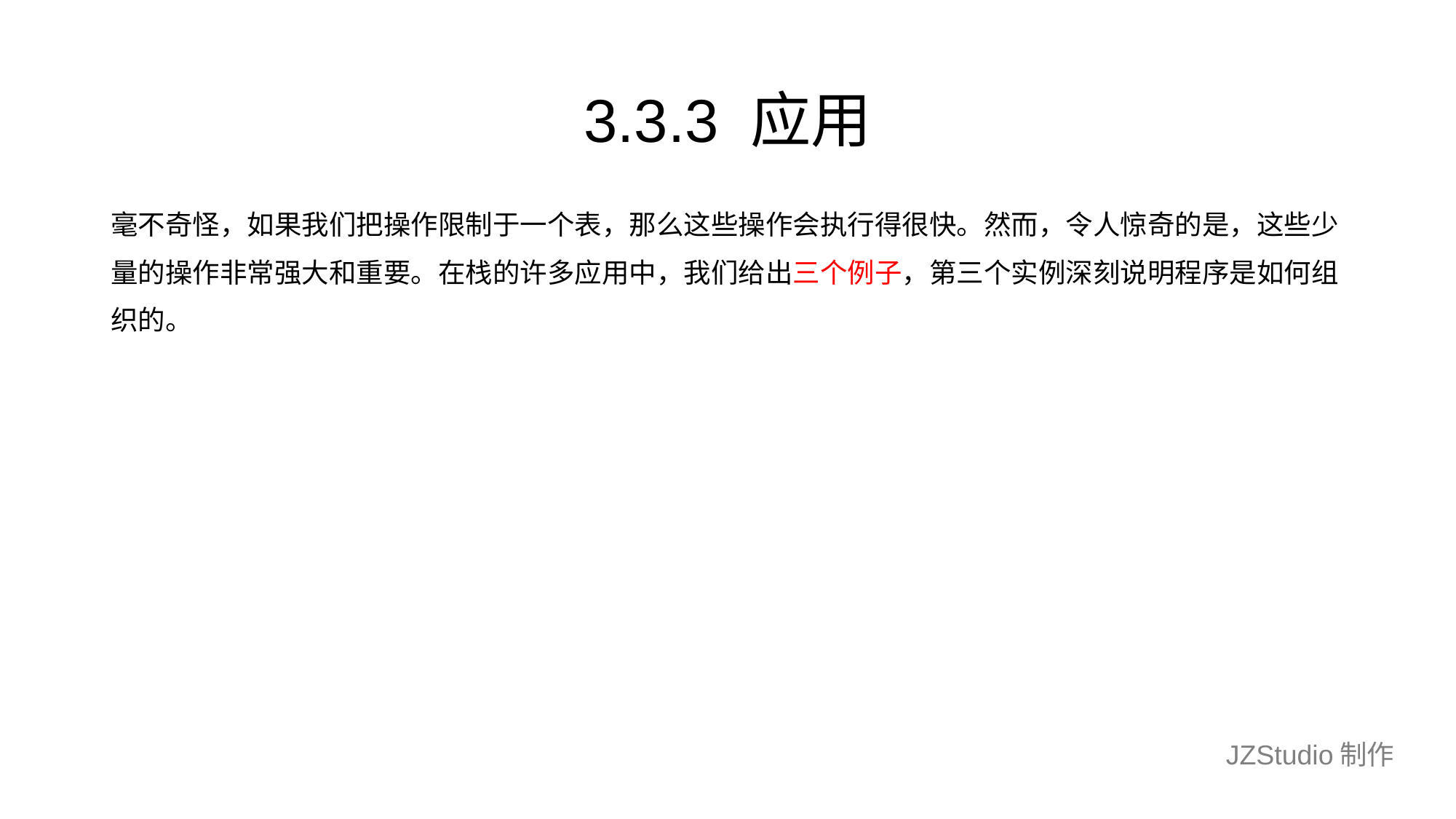

# 3.3.3 应用
毫不奇怪，如果我们把操作限制于一个表，那么这些操作会执行得很快。然而，令人惊奇的是，这些少
量的操作非常强大和重要。在栈的许多应用中，我们给出三个例子，第三个实例深刻说明程序是如何组
织的。